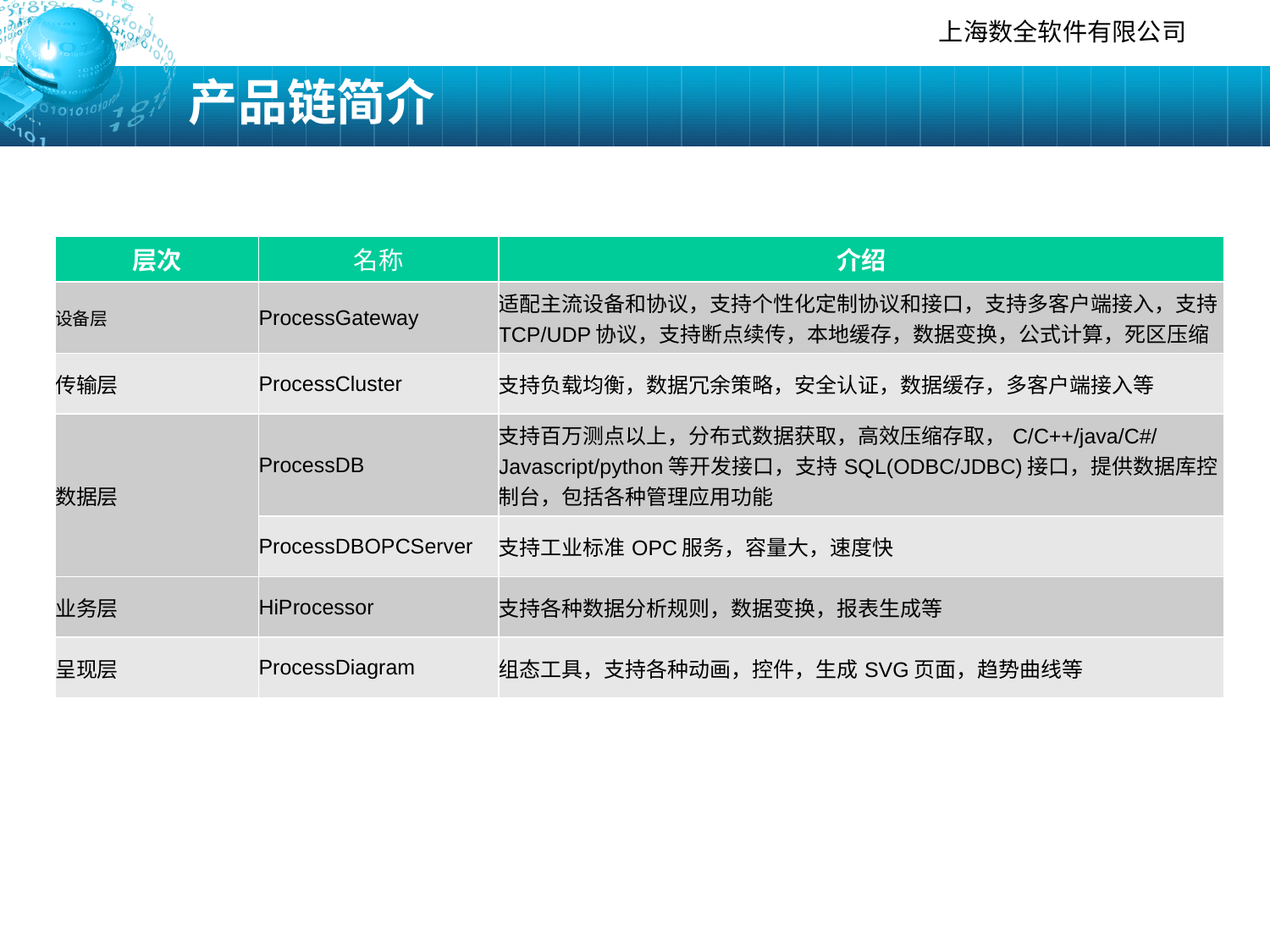

# 产品链简介
| 层次 | 名称 | 介绍 |
| --- | --- | --- |
| 设备层 | ProcessGateway | 适配主流设备和协议，支持个性化定制协议和接口，支持多客户端接入，支持TCP/UDP协议，支持断点续传，本地缓存，数据变换，公式计算，死区压缩 |
| 传输层 | ProcessCluster | 支持负载均衡，数据冗余策略，安全认证，数据缓存，多客户端接入等 |
| 数据层 | ProcessDB | 支持百万测点以上，分布式数据获取，高效压缩存取，C/C++/java/C#/Javascript/python等开发接口，支持SQL(ODBC/JDBC)接口，提供数据库控制台，包括各种管理应用功能 |
|  | ProcessDBOPCServer | 支持工业标准OPC服务，容量大，速度快 |
| 业务层 | HiProcessor | 支持各种数据分析规则，数据变换，报表生成等 |
| 呈现层 | ProcessDiagram | 组态工具，支持各种动画，控件，生成SVG页面，趋势曲线等 |